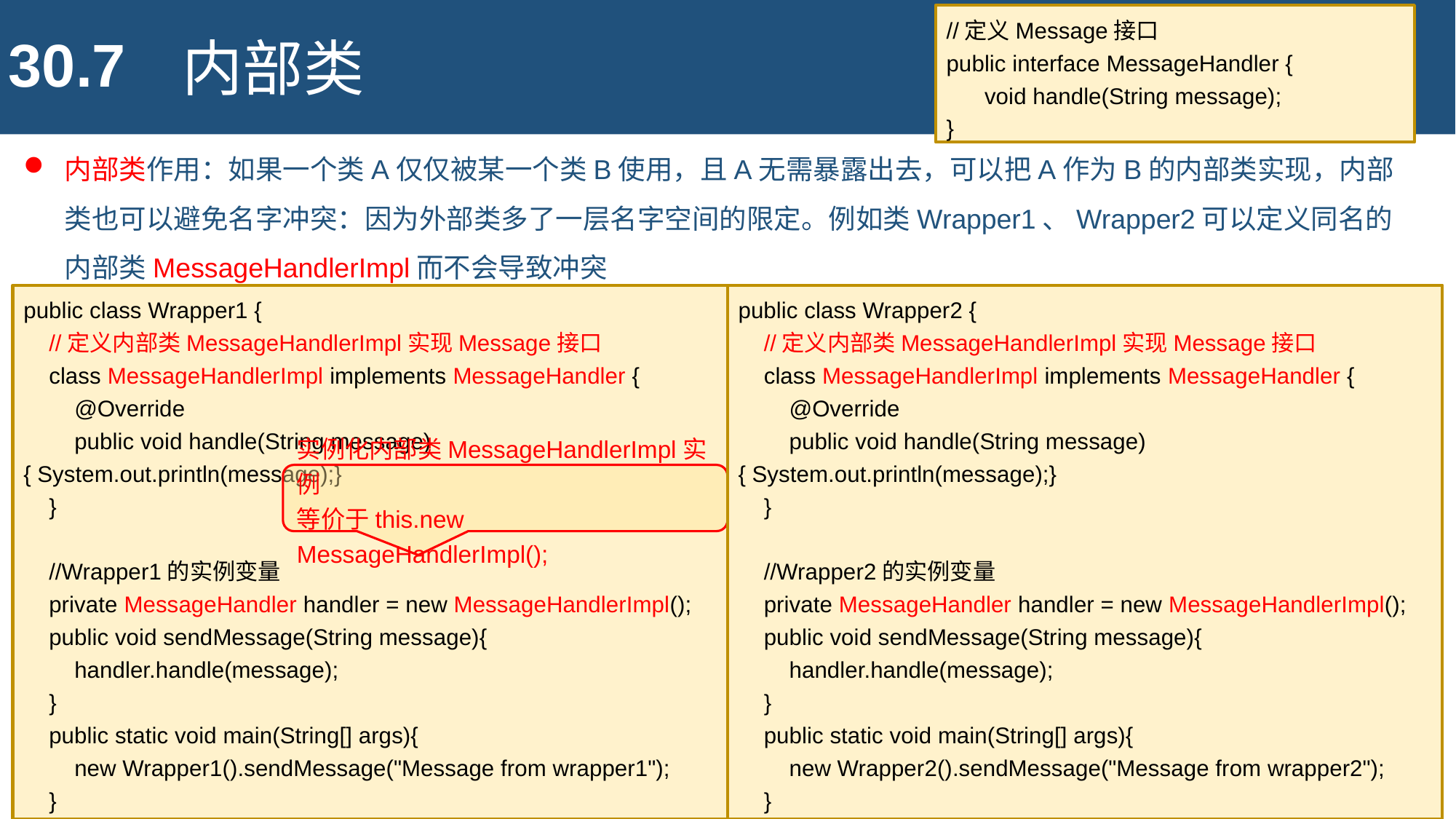

//定义Message接口
public interface MessageHandler {
      void handle(String message);
}
30.7
内部类
内部类作用：如果一个类A仅仅被某一个类B使用，且A无需暴露出去，可以把A作为B的内部类实现，内部类也可以避免名字冲突：因为外部类多了一层名字空间的限定。例如类Wrapper1、Wrapper2可以定义同名的内部类MessageHandlerImpl而不会导致冲突

public class Wrapper1 {
    //定义内部类MessageHandlerImpl实现Message接口
    class MessageHandlerImpl implements MessageHandler {
        @Override
        public void handle(String message) { System.out.println(message);}
    }

    //Wrapper1的实例变量
    private MessageHandler handler = new MessageHandlerImpl();
    public void sendMessage(String message){
        handler.handle(message);
    }
    public static void main(String[] args){
        new Wrapper1().sendMessage("Message from wrapper1");
    }
}
public class Wrapper2 {
    //定义内部类MessageHandlerImpl实现Message接口
    class MessageHandlerImpl implements MessageHandler {
        @Override
        public void handle(String message) { System.out.println(message);}
    }

    //Wrapper2的实例变量
    private MessageHandler handler = new MessageHandlerImpl();
    public void sendMessage(String message){
        handler.handle(message);
    }
    public static void main(String[] args){
        new Wrapper2().sendMessage("Message from wrapper2");
    }
}
实例化内部类MessageHandlerImpl实例
等价于this.new MessageHandlerImpl();